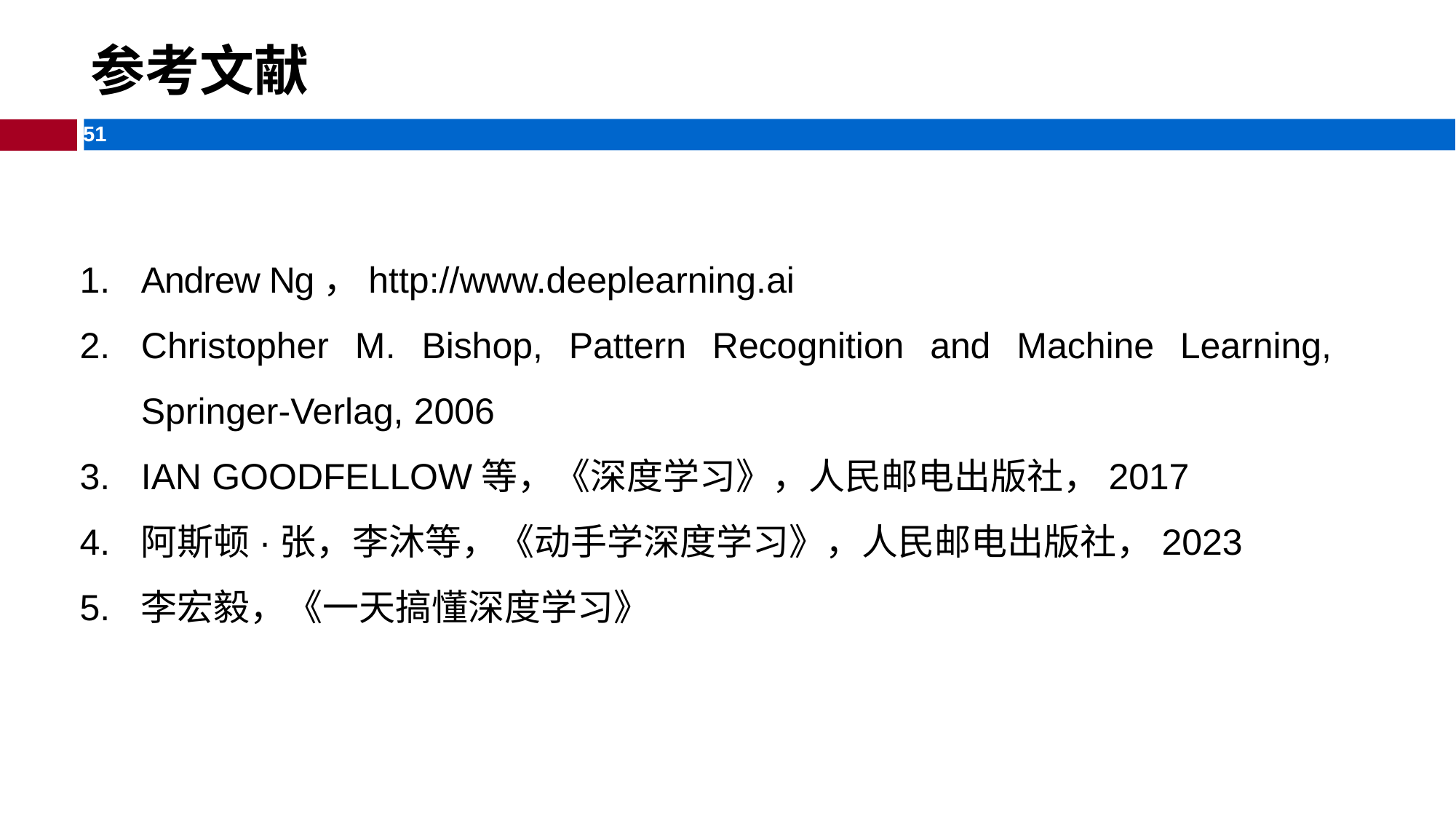

# 参考文献
Andrew Ng，http://www.deeplearning.ai
Christopher M. Bishop, Pattern Recognition and Machine Learning, Springer-Verlag, 2006
IAN GOODFELLOW等，《深度学习》，人民邮电出版社，2017
阿斯顿·张，李沐等，《动手学深度学习》，人民邮电出版社，2023
李宏毅，《一天搞懂深度学习》